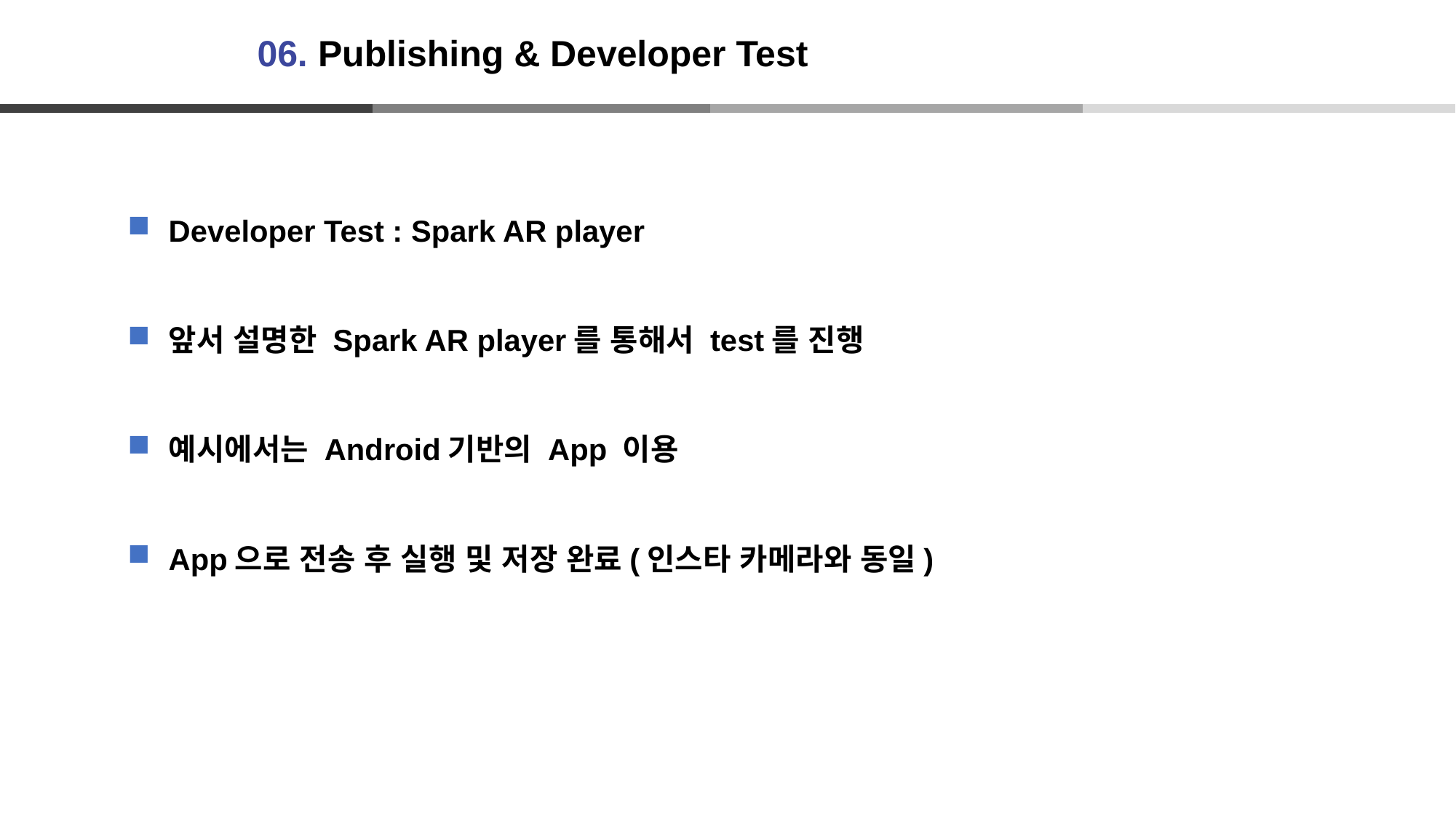

# 06. Publishing & Developer Test
Developer Test : Spark AR player

앞서 설명한 Spark AR player를 통해서 test를 진행

예시에서는 Android기반의 App 이용

App으로 전송 후 실행 및 저장 완료(인스타 카메라와 동일)